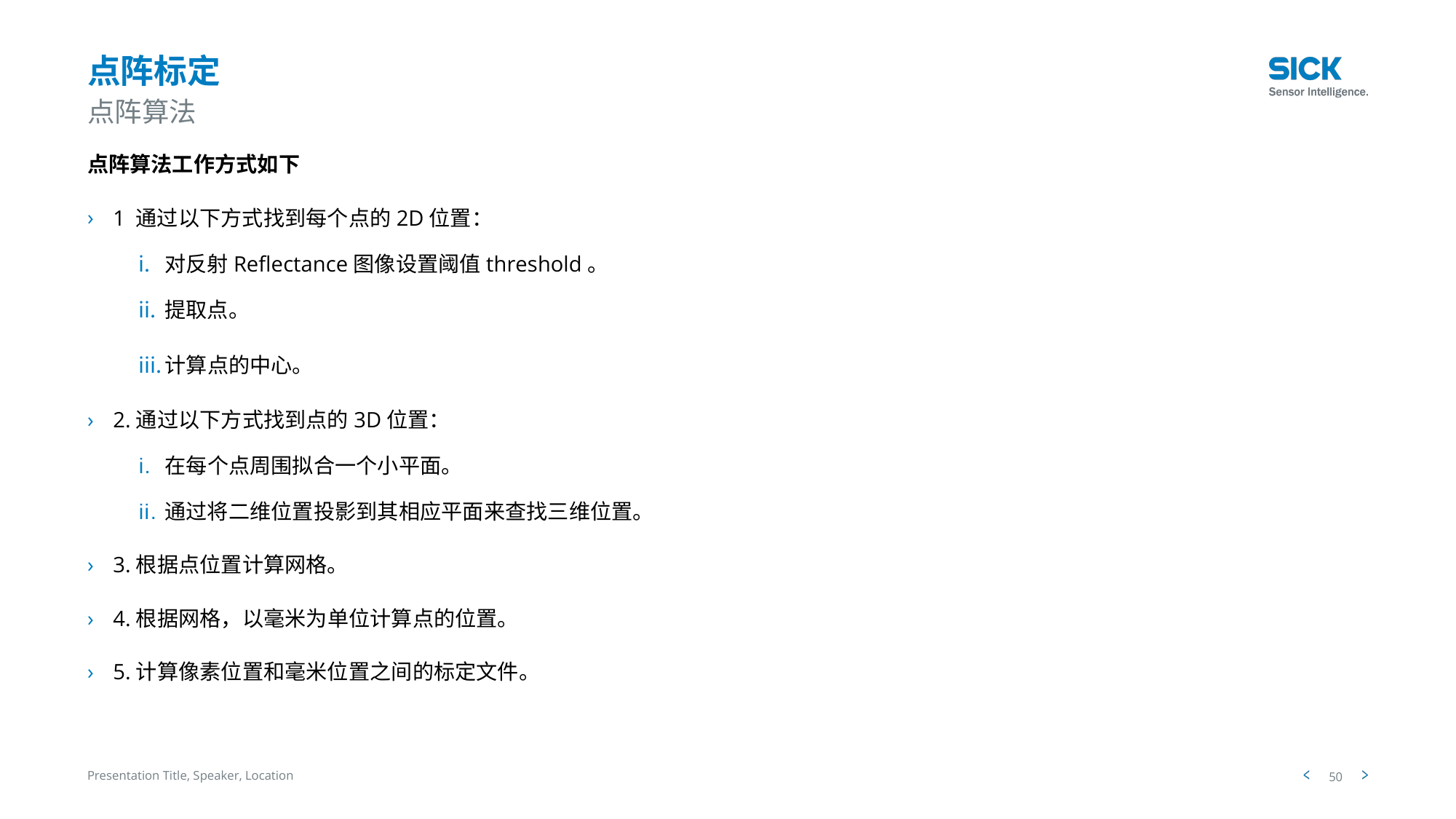

# 点阵标定
点阵算法
点阵算法工作方式如下
1 通过以下方式找到每个点的2D位置：
对反射Reflectance图像设置阈值threshold。
提取点。
计算点的中心。
2.通过以下方式找到点的3D位置：
在每个点周围拟合一个小平面。
通过将二维位置投影到其相应平面来查找三维位置。
3.根据点位置计算网格。
4.根据网格，以毫米为单位计算点的位置。
5.计算像素位置和毫米位置之间的标定文件。

Presentation Title, Speaker, Location
50